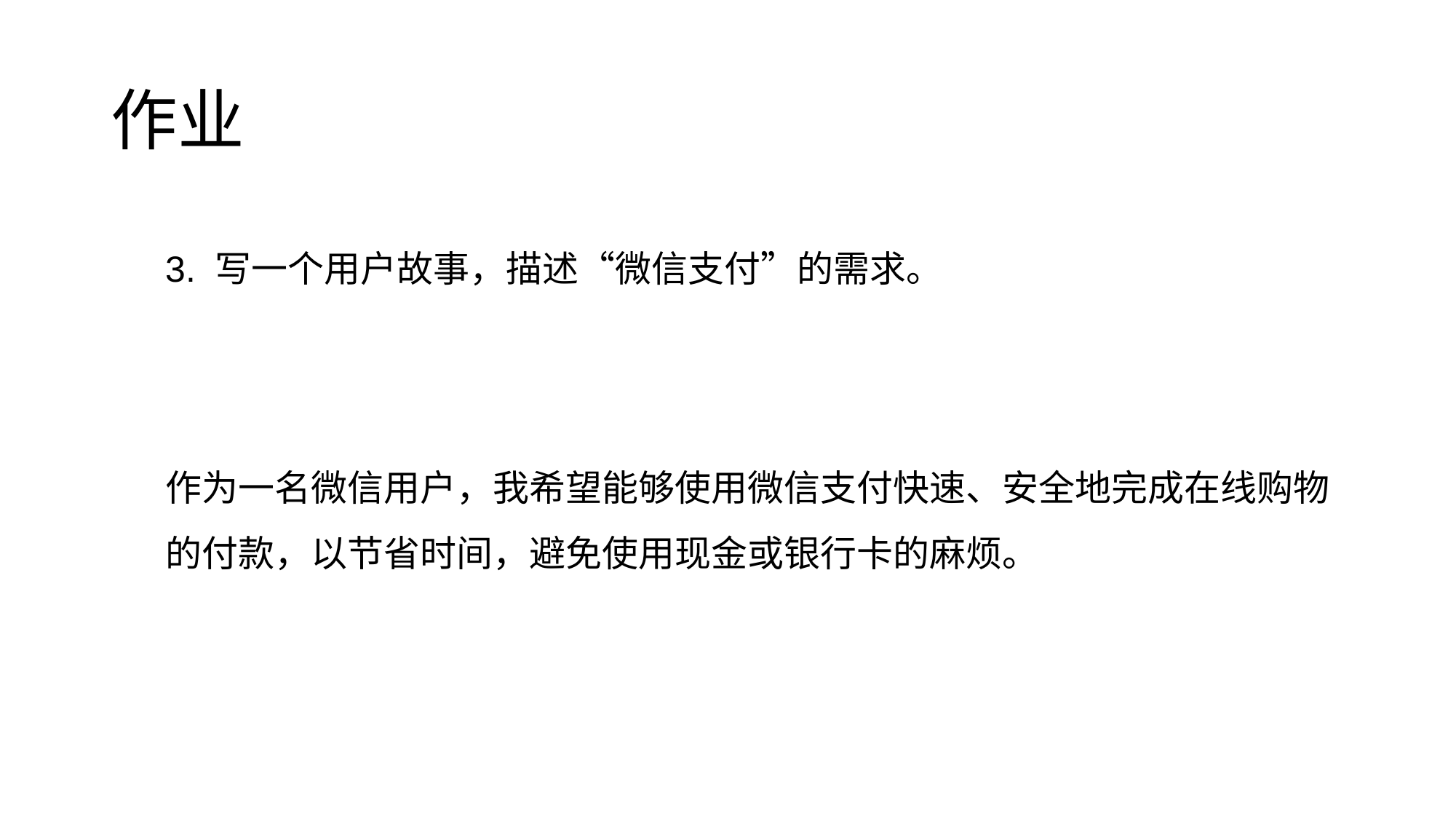

作业
3. 写一个用户故事，描述“微信支付”的需求。

作为一名微信用户，我希望能够使用微信支付快速、安全地完成在线购物的付款，以节省时间，避免使用现金或银行卡的麻烦。